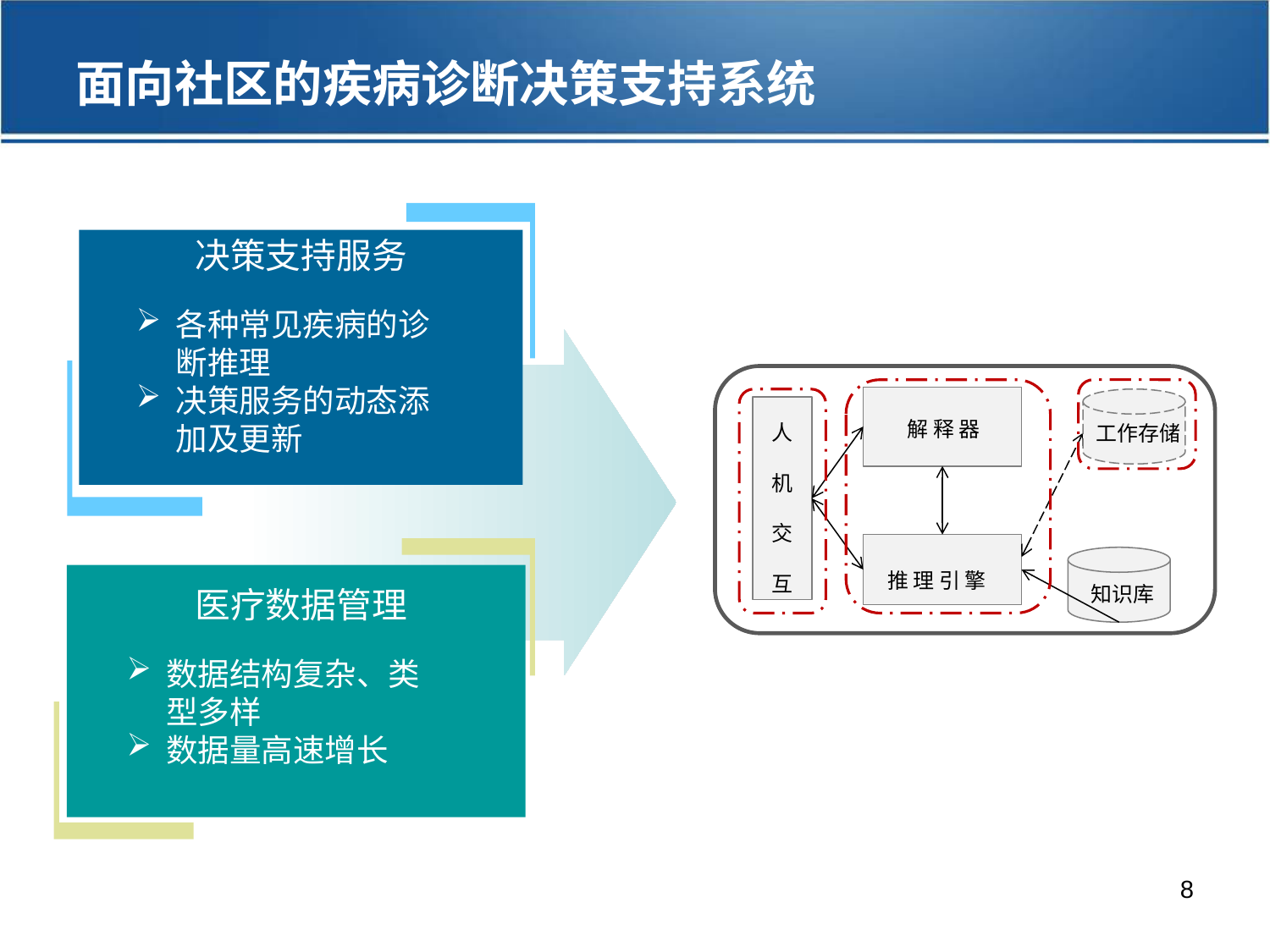

面向社区的疾病诊断决策支持系统

决策支持服务
各种常见疾病的诊断推理
决策服务的动态添加及更新

解 释 器
人

机

交

互
工作存储

推 理 引 擎
知识库
医疗数据管理
数据结构复杂、类型多样
数据量高速增长
8